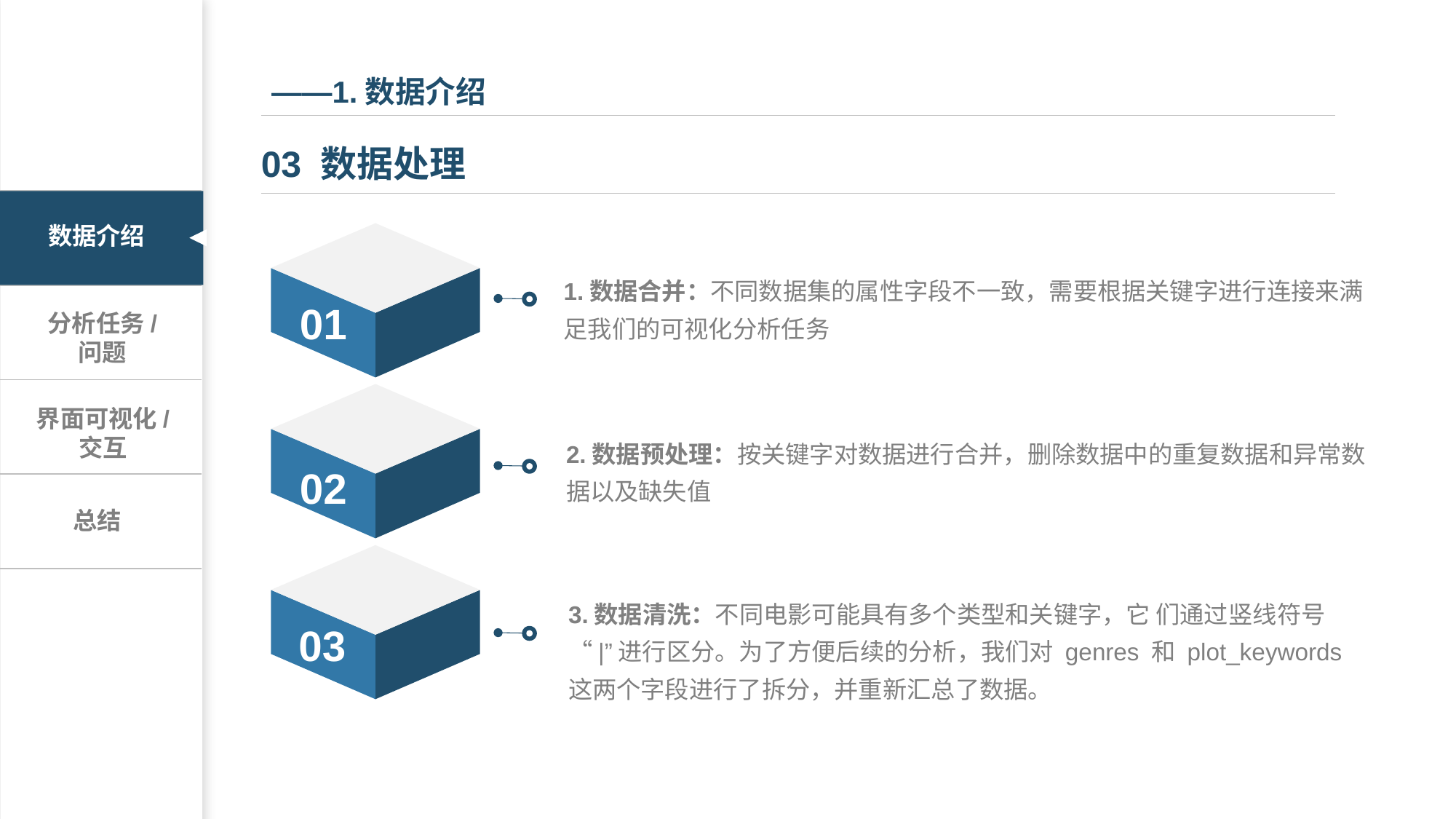

——1.数据介绍
03 数据处理
|  |
| --- |
|  |
|  |
|  |

数据介绍

01

02

03

1.数据合并：不同数据集的属性字段不一致，需要根据关键字进行连接来满足我们的可视化分析任务
分析任务/
问题
界面可视化/
交互
2.数据预处理：按关键字对数据进行合并，删除数据中的重复数据和异常数据以及缺失值
总结
3.数据清洗：不同电影可能具有多个类型和关键字，它 们通过竖线符号“|”进行区分。为了方便后续的分析，我们对 genres 和 plot_keywords 这两个字段进行了拆分，并重新汇总了数据。